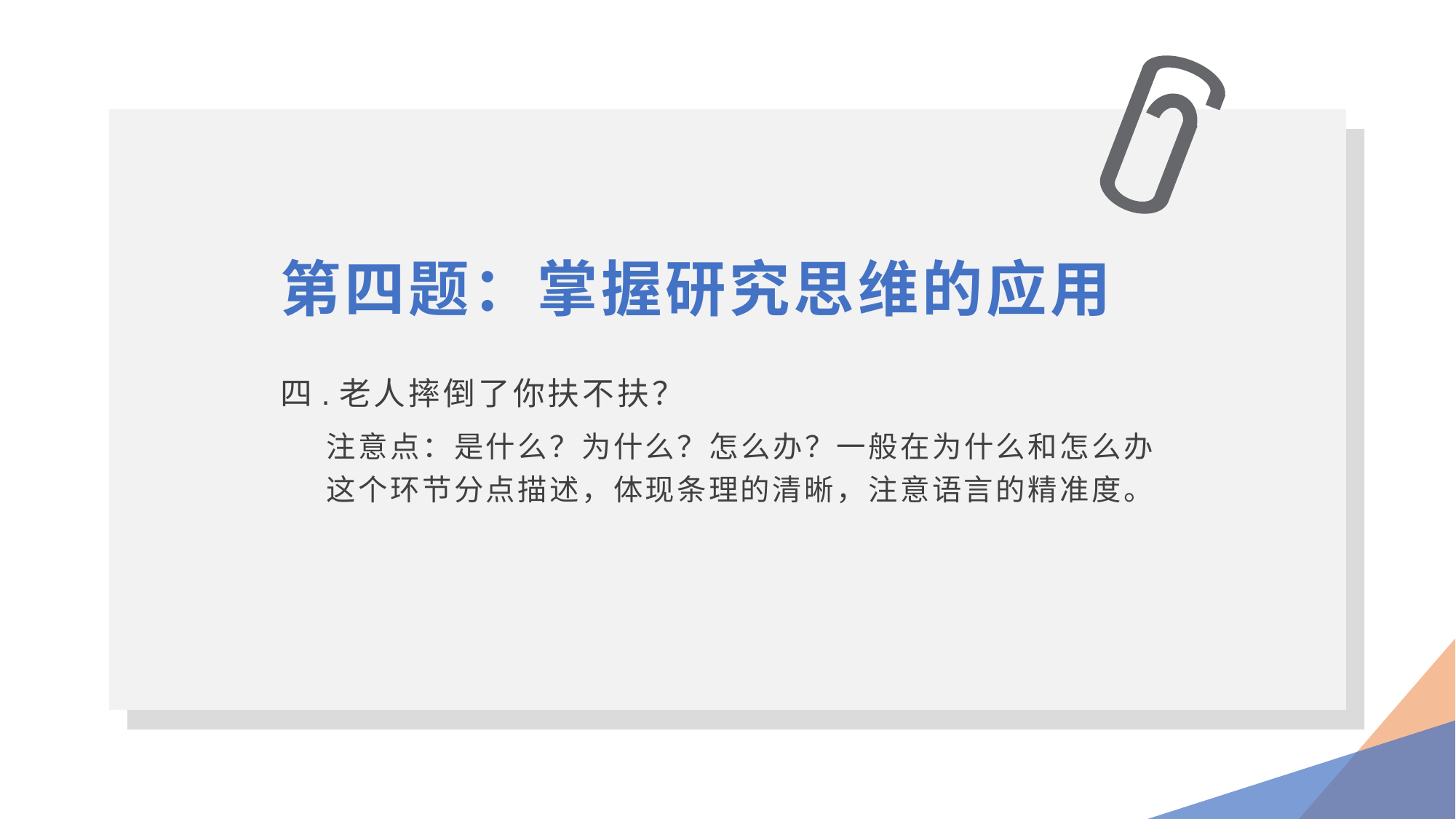

1
第四题：掌握研究思维的应用
四.老人摔倒了你扶不扶？
注意点：是什么？为什么？怎么办？一般在为什么和怎么办这个环节分点描述，体现条理的清晰，注意语言的精准度。